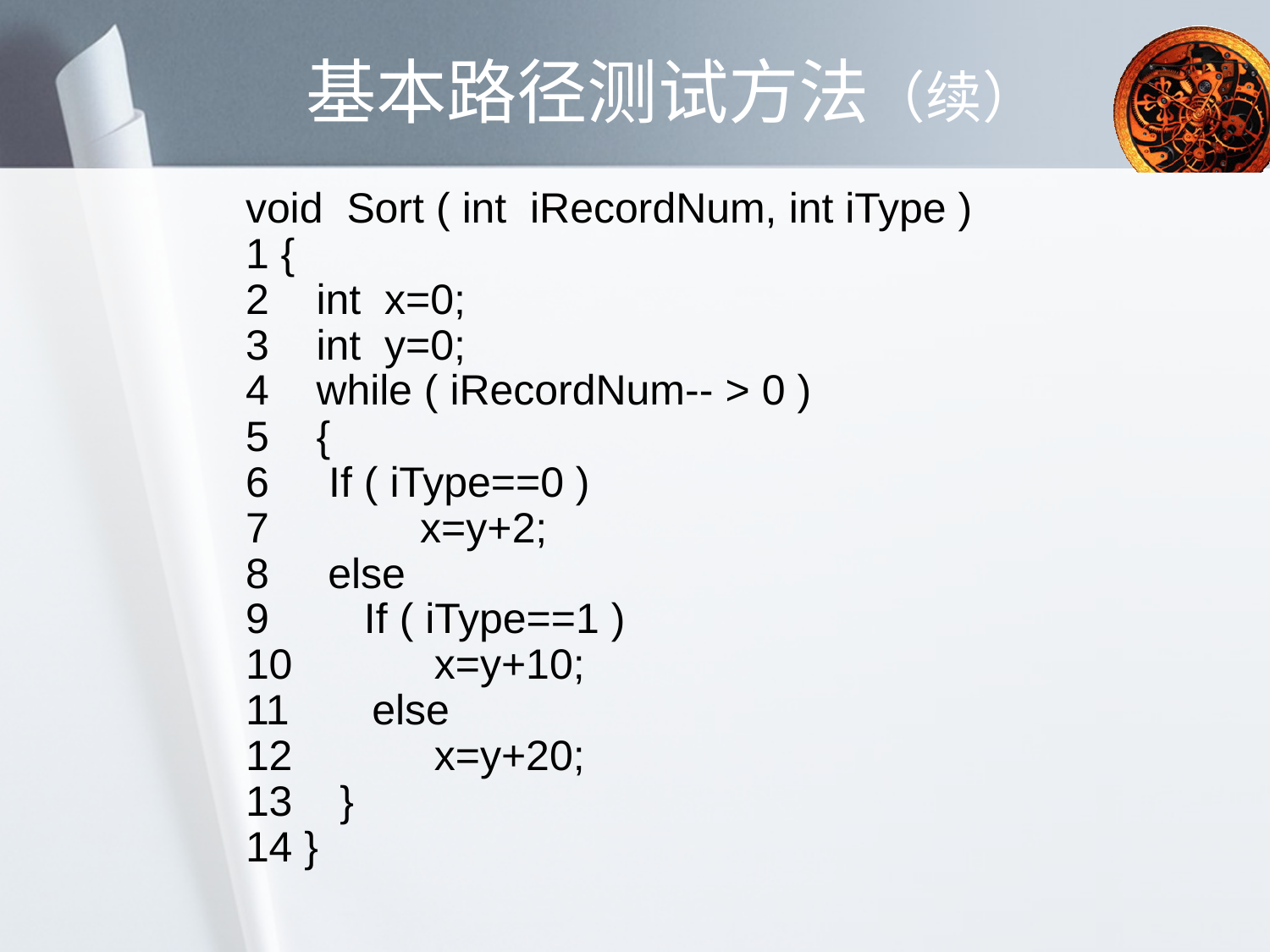

# 基本路径测试方法（续）
void  Sort ( int  iRecordNum, int iType )
1 {
2    int  x=0;
3    int  y=0;
4    while ( iRecordNum-- > 0 )
5    {
6	   If ( iType==0 )
7		x=y+2;
8     else
9	      If ( iType==1 )
10            x=y+10;
11       else
12            x=y+20;
13    }
14 }